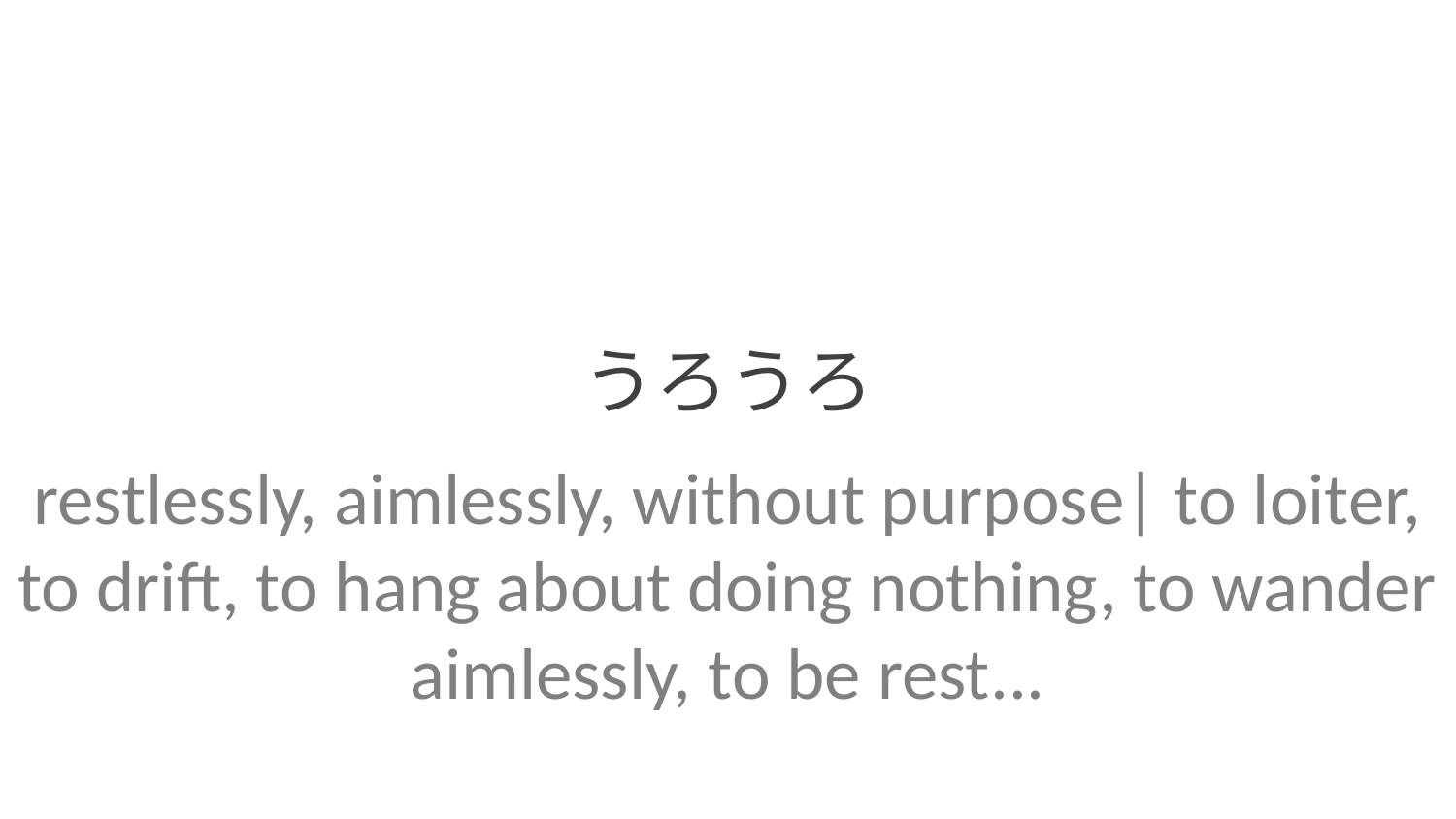

うろうろ
restlessly, aimlessly, without purpose| to loiter, to drift, to hang about doing nothing, to wander aimlessly, to be rest...